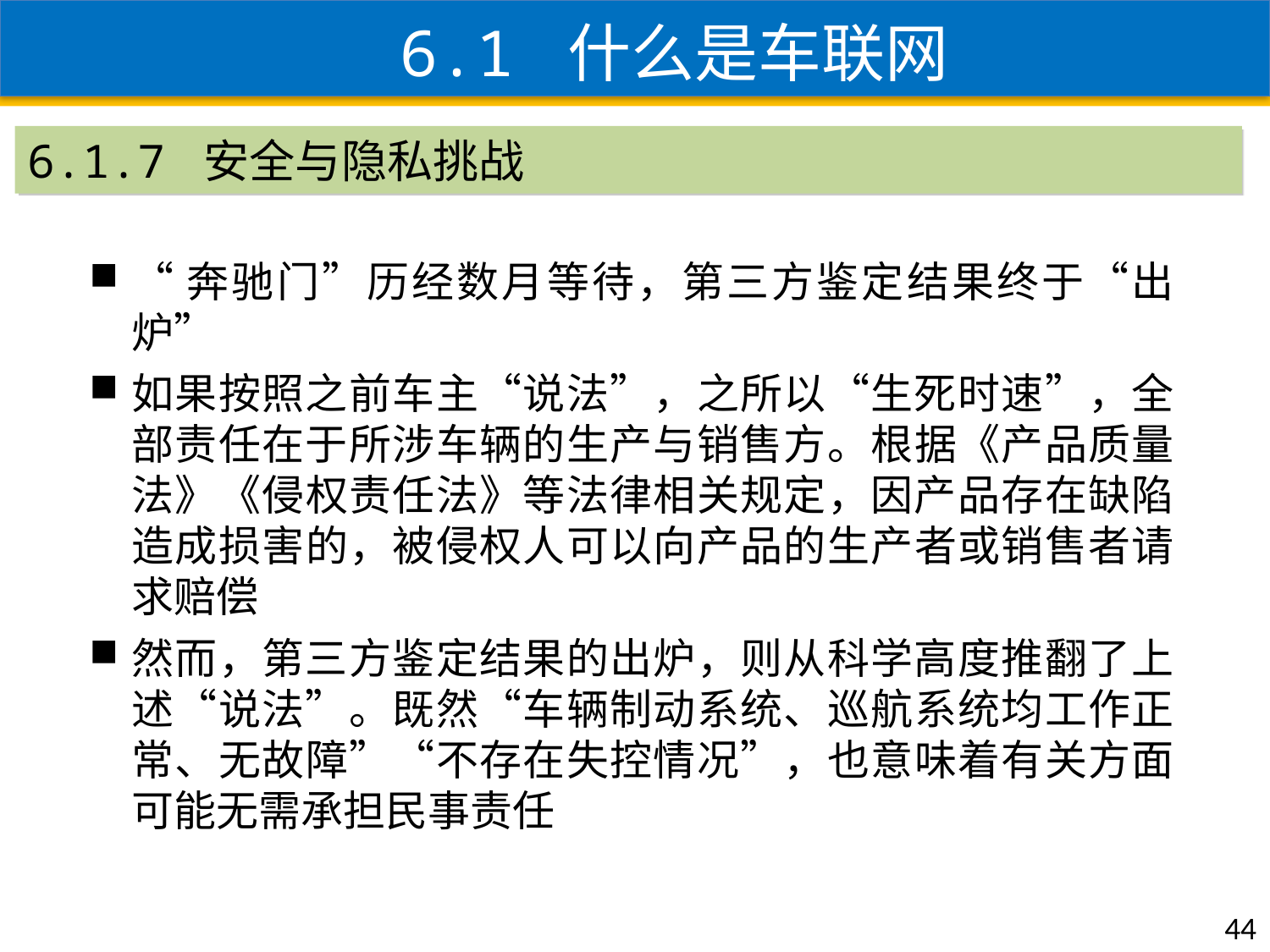

6.1 什么是车联网
6.1.7 安全与隐私挑战
“奔驰门”历经数月等待，第三方鉴定结果终于“出炉”
如果按照之前车主“说法”，之所以“生死时速”，全部责任在于所涉车辆的生产与销售方。根据《产品质量法》《侵权责任法》等法律相关规定，因产品存在缺陷造成损害的，被侵权人可以向产品的生产者或销售者请求赔偿
然而，第三方鉴定结果的出炉，则从科学高度推翻了上述“说法”。既然“车辆制动系统、巡航系统均工作正常、无故障”“不存在失控情况”，也意味着有关方面可能无需承担民事责任
44